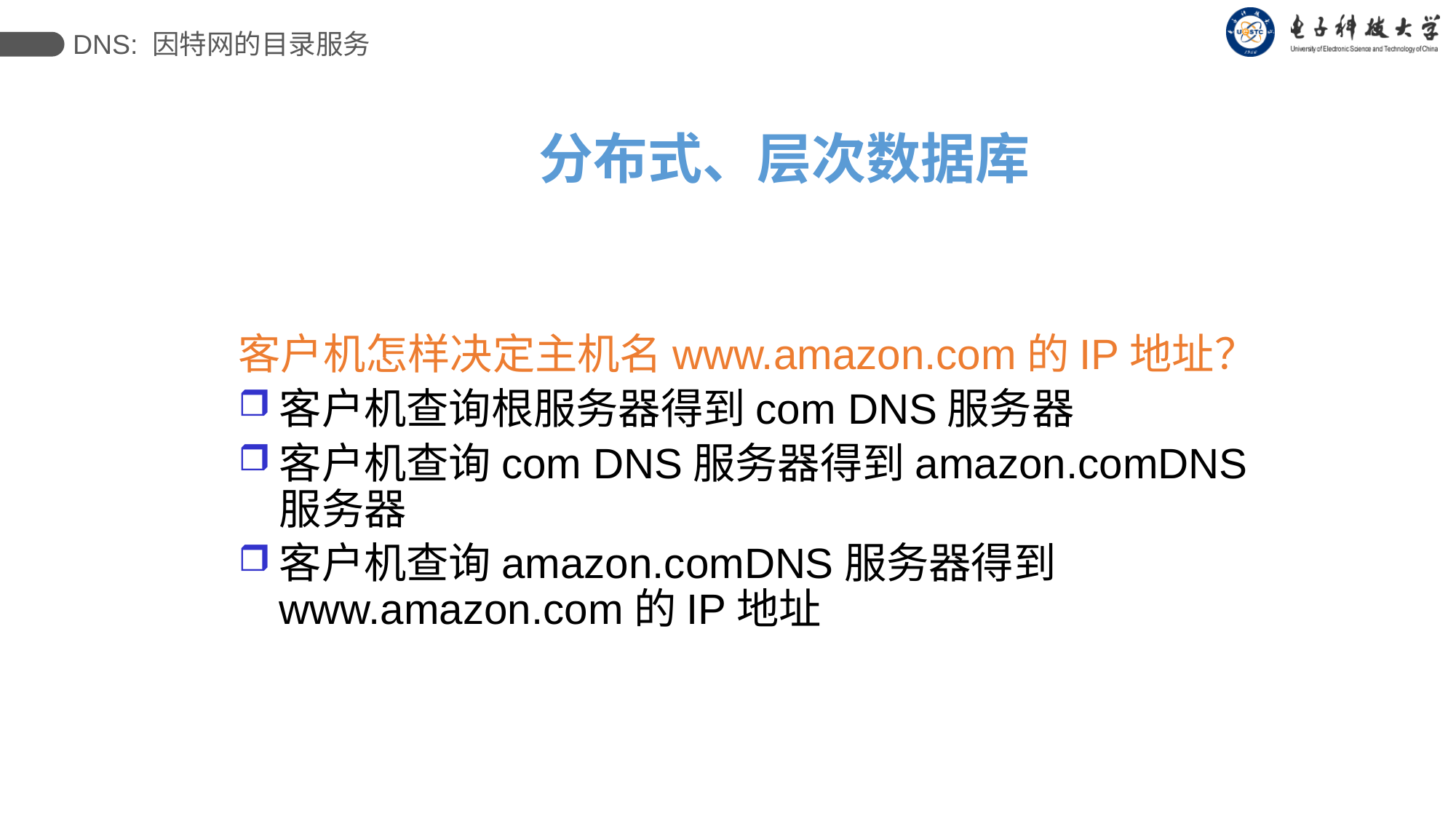

DNS: 因特网的目录服务
分布式、层次数据库
客户机怎样决定主机名www.amazon.com的IP地址？
客户机查询根服务器得到com DNS服务器
客户机查询com DNS服务器得到amazon.comDNS服务器
客户机查询amazon.comDNS服务器得到www.amazon.com的IP地址